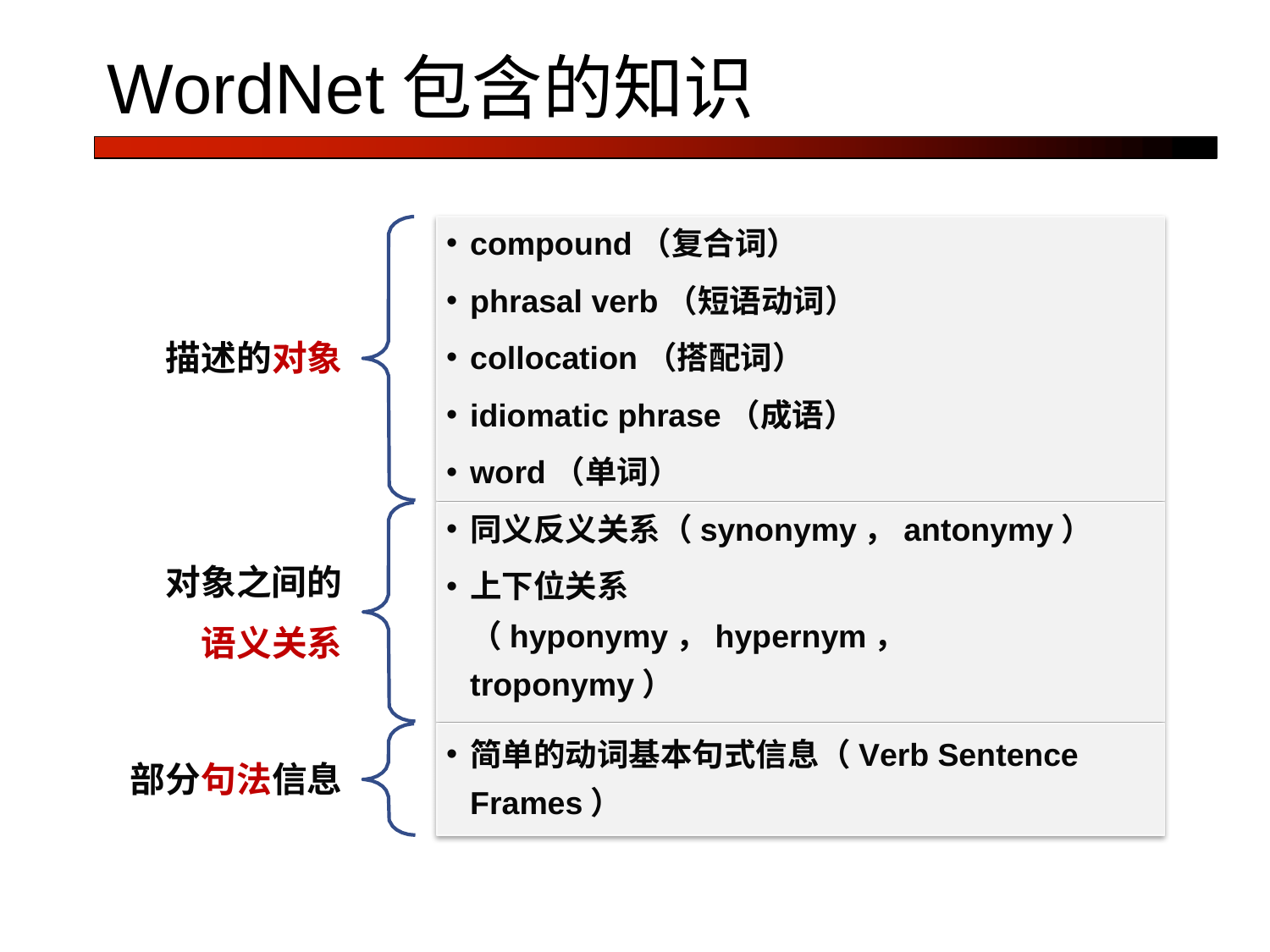

# WordNet包含的知识

compound（复合词）

phrasal verb（短语动词）

collocation（搭配词）

idiomatic phrase（成语）

word（单词）
描述的对象

同义反义关系（synonymy，antonymy）
上下位关系（hyponymy，hypernym， troponymy）

部分整体关系（entailment，meronymy）
对象之间的

语义关系

简单的动词基本句式信息（Verb Sentence Frames）
部分句法信息